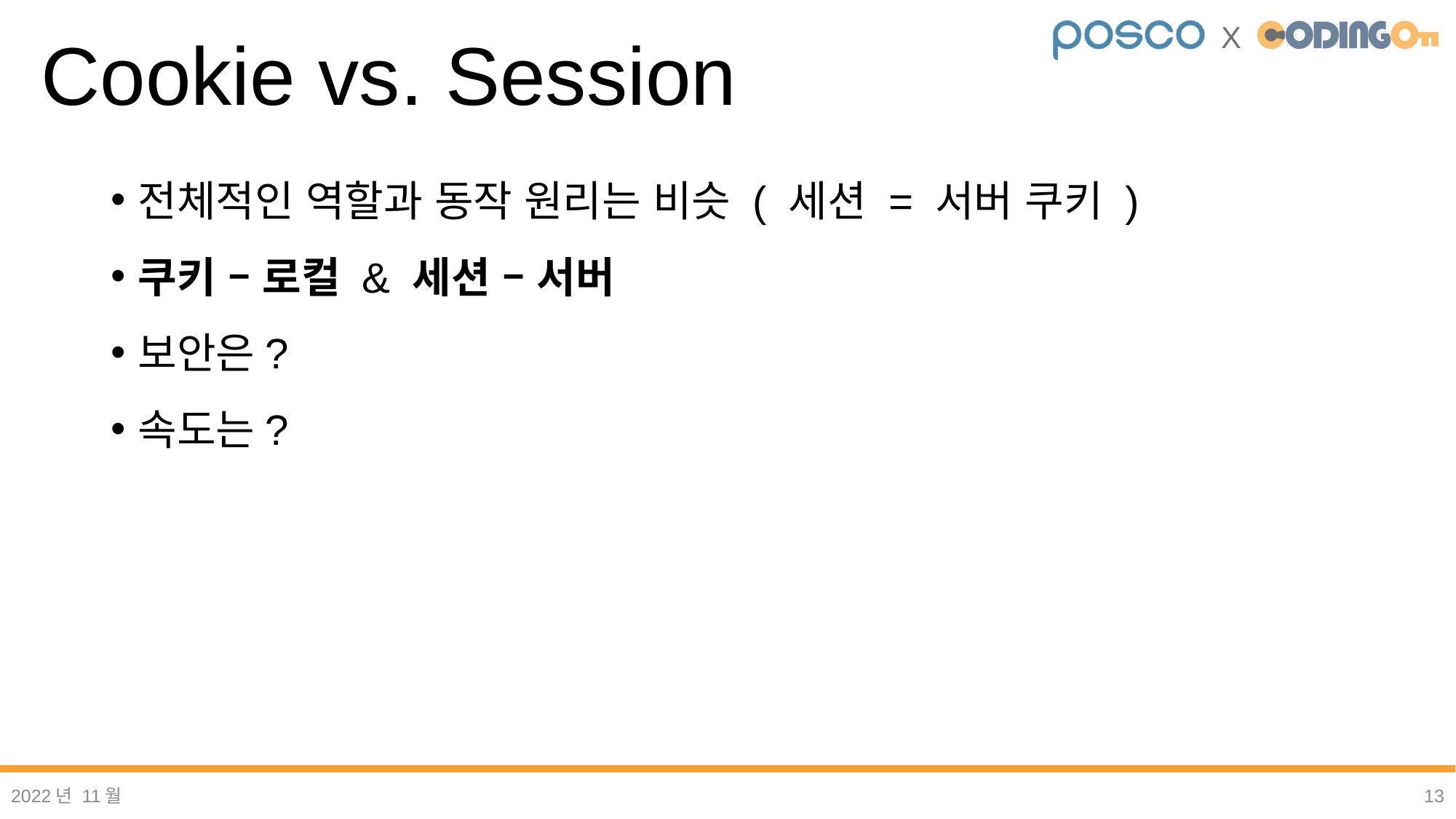

# Cookie vs. Session
전체적인 역할과 동작 원리는 비슷 ( 세션 = 서버 쿠키 )
쿠키 – 로컬 & 세션 – 서버
보안은?
속도는?

2022년 11월
13